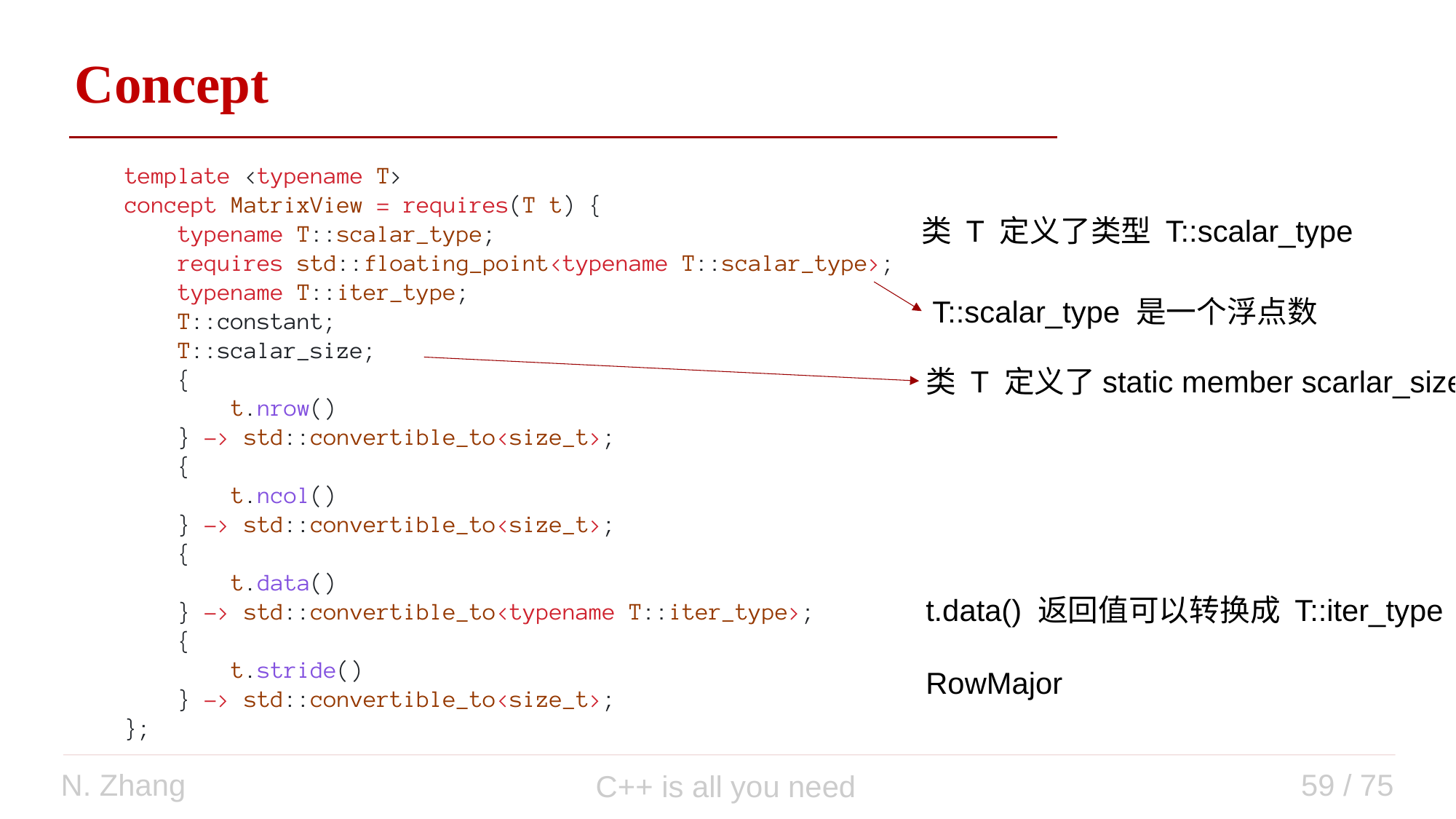

Concept
        template <typename T>
        concept MatrixView = requires(T t) {
            typename T::scalar_type;
            requires std::floating_point<typename T::scalar_type>;
            typename T::iter_type;
            T::constant;
            T::scalar_size;
            {
                t.nrow()
            } -> std::convertible_to<size_t>;
            {
                t.ncol()
            } -> std::convertible_to<size_t>;
            {
                t.data()
            } -> std::convertible_to<typename T::iter_type>;
            {
                t.stride()
            } -> std::convertible_to<size_t>;
        };
类 T 定义了类型 T::scalar_type
T::scalar_type 是一个浮点数
类 T 定义了static member scarlar_size
t.data() 返回值可以转换成 T::iter_type

RowMajor
N. Zhang
59 / 75
C++ is all you need